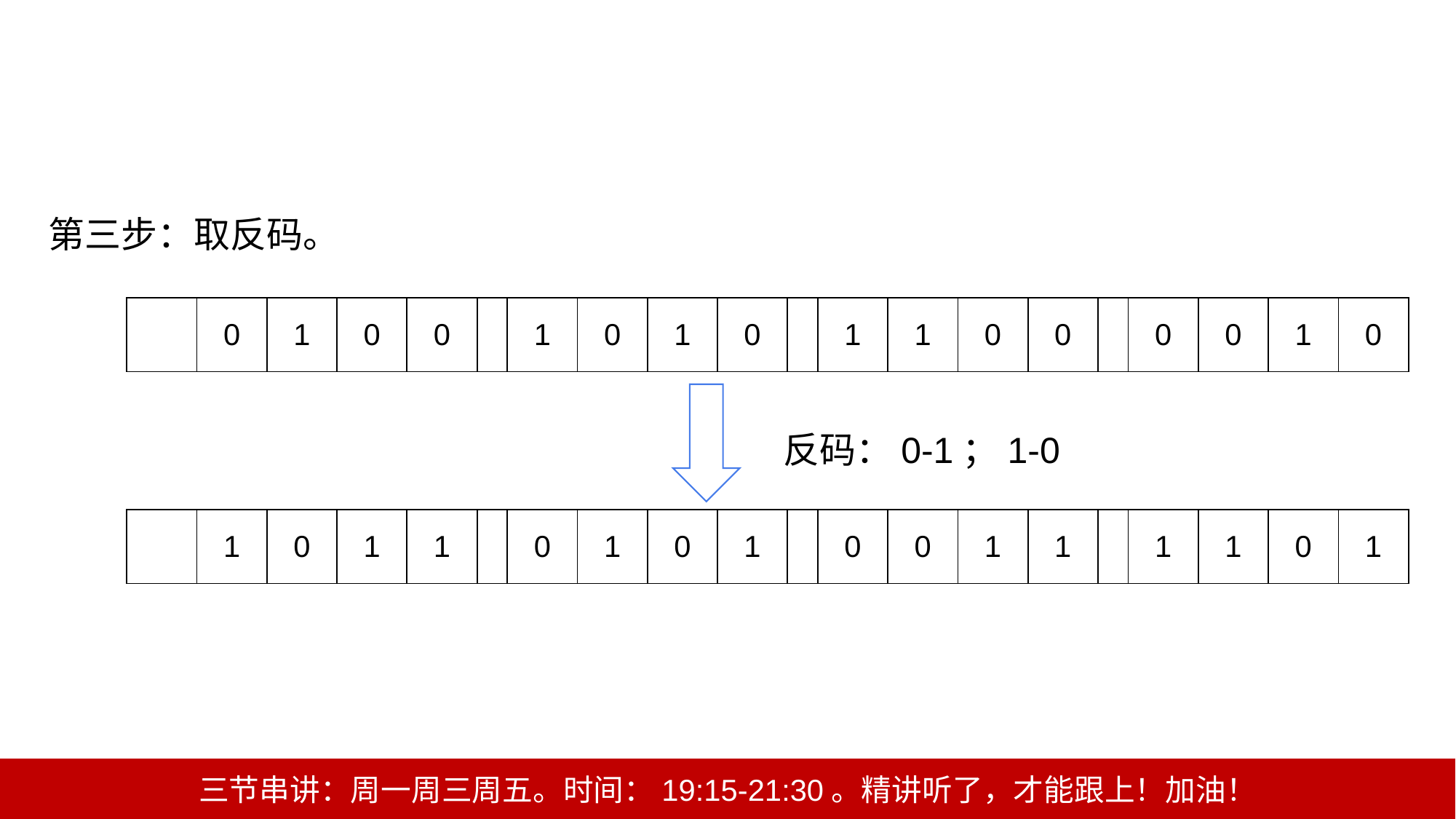

第三步：取反码。
|  | 0 | 1 | 0 | 0 |  | 1 | 0 | 1 | 0 |  | 1 | 1 | 0 | 0 |  | 0 | 0 | 1 | 0 |
| --- | --- | --- | --- | --- | --- | --- | --- | --- | --- | --- | --- | --- | --- | --- | --- | --- | --- | --- | --- |

反码：0-1；1-0
|  | 1 | 0 | 1 | 1 |  | 0 | 1 | 0 | 1 |  | 0 | 0 | 1 | 1 |  | 1 | 1 | 0 | 1 |
| --- | --- | --- | --- | --- | --- | --- | --- | --- | --- | --- | --- | --- | --- | --- | --- | --- | --- | --- | --- |

三节串讲：周一周三周五。时间：19:15-21:30。精讲听了，才能跟上！加油！